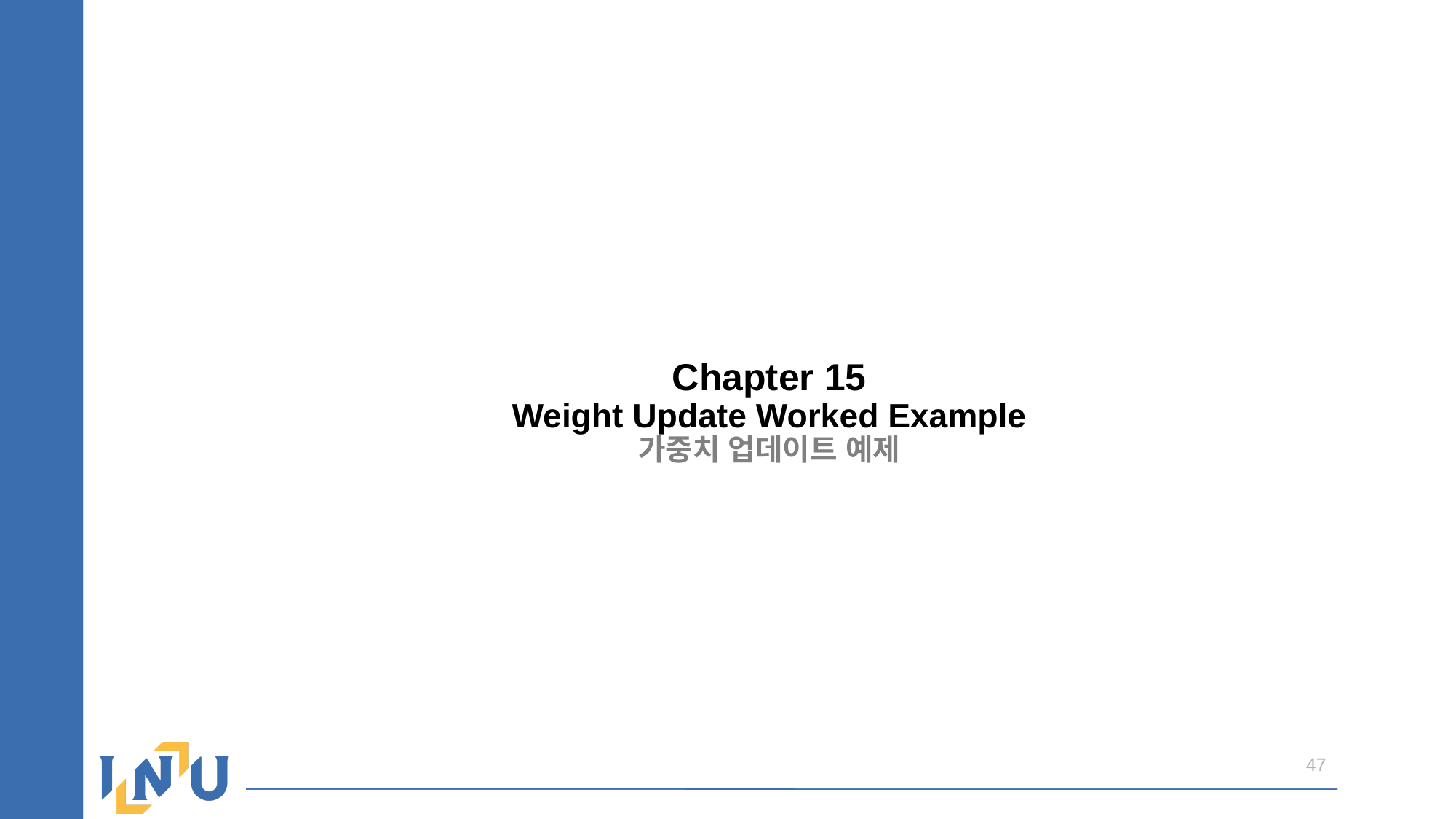

# Chapter 15 Weight Update Worked Example 가중치 업데이트 예제
47